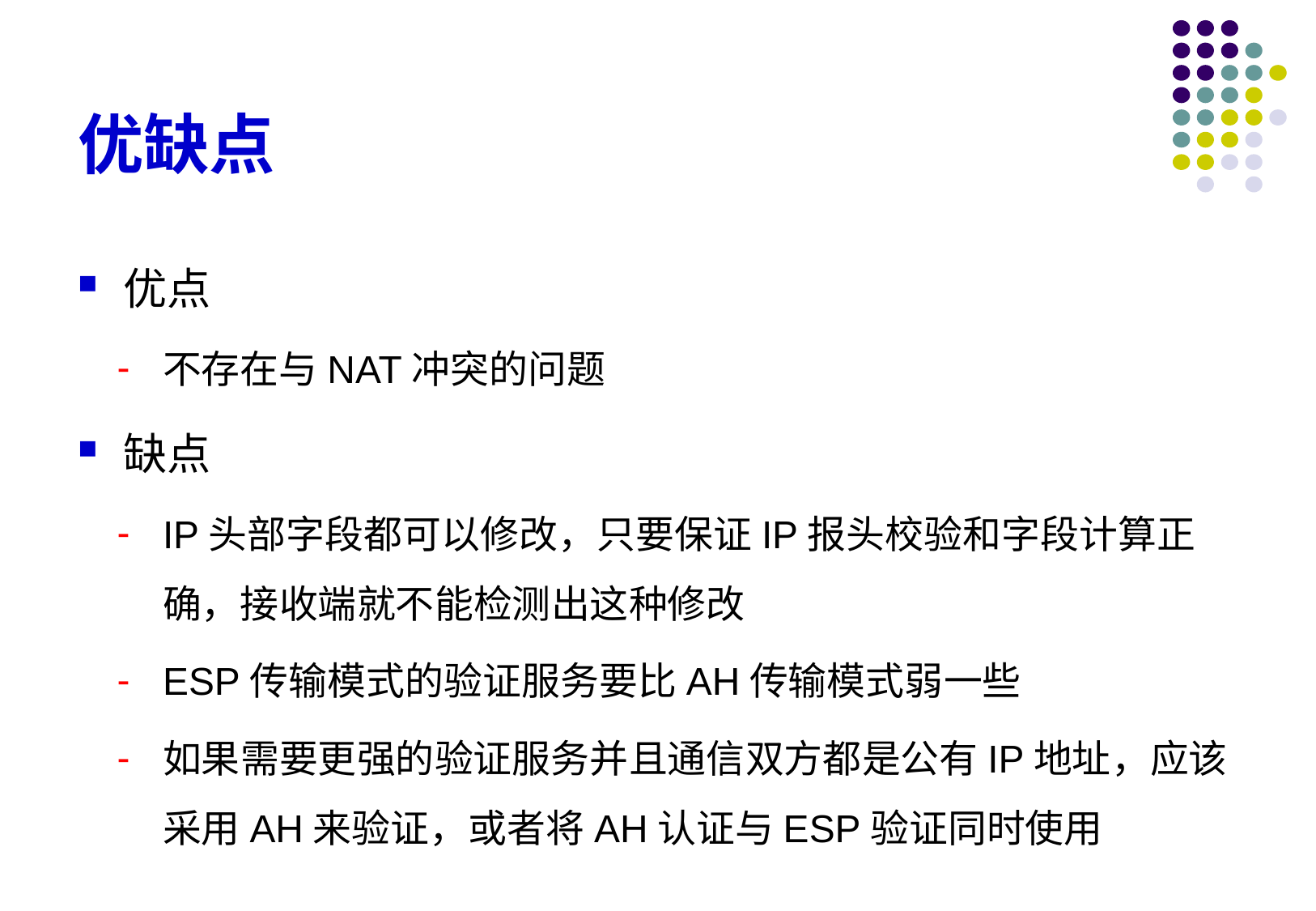

# 优缺点
优点
不存在与NAT冲突的问题
缺点
IP头部字段都可以修改，只要保证IP报头校验和字段计算正确，接收端就不能检测出这种修改
ESP传输模式的验证服务要比AH传输模式弱一些
如果需要更强的验证服务并且通信双方都是公有IP地址，应该采用AH来验证，或者将AH认证与ESP验证同时使用